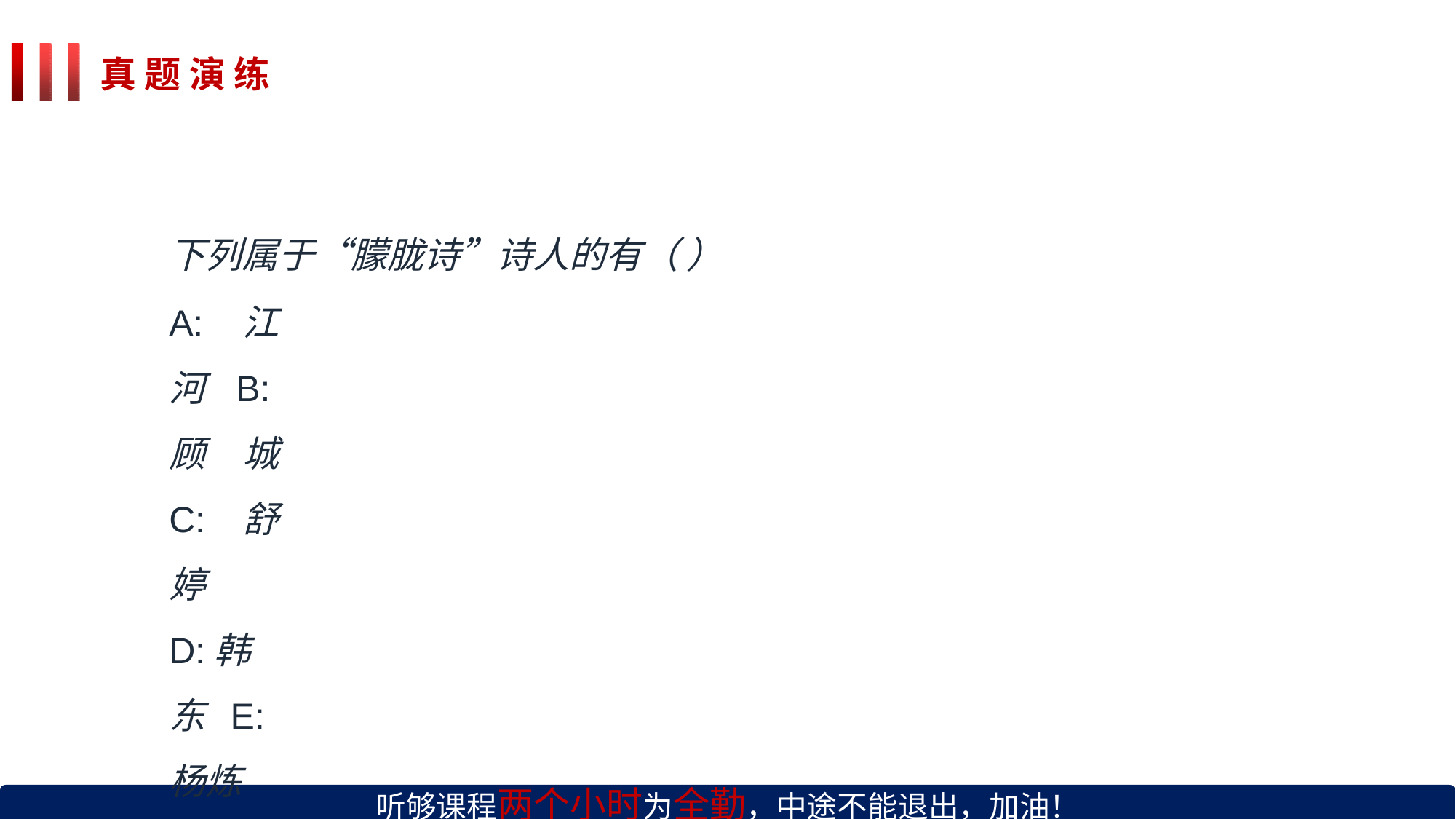

# 真 题 演 练
下列属于“朦胧诗”诗人的有（ ）
A:江河 B:顾城 C:舒婷
D:韩东  E:杨炼
53

听够课程两个小时为全勤，中途不能退出，加油！